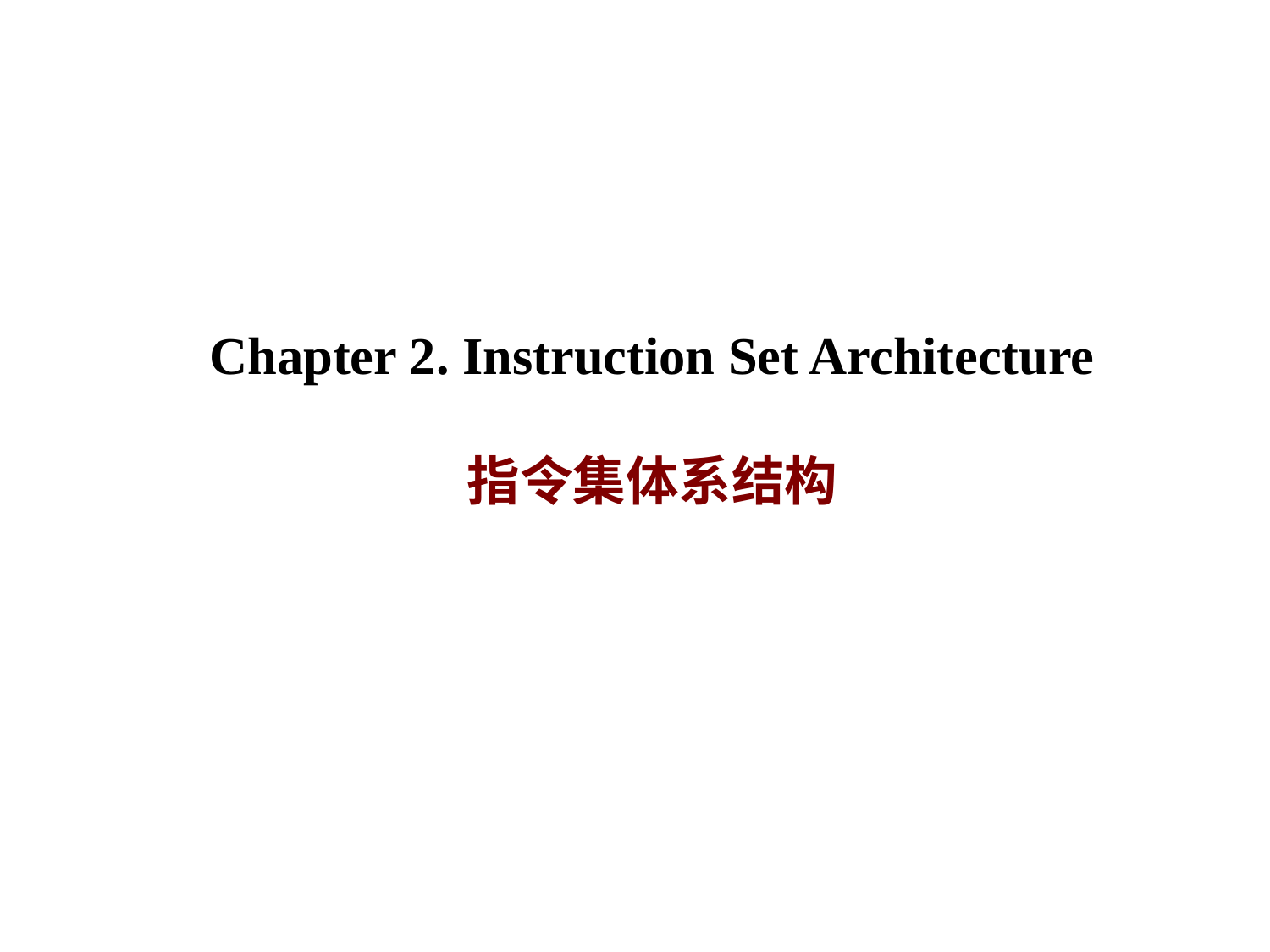

# Chapter 2. Instruction Set Architecture 指令集体系结构